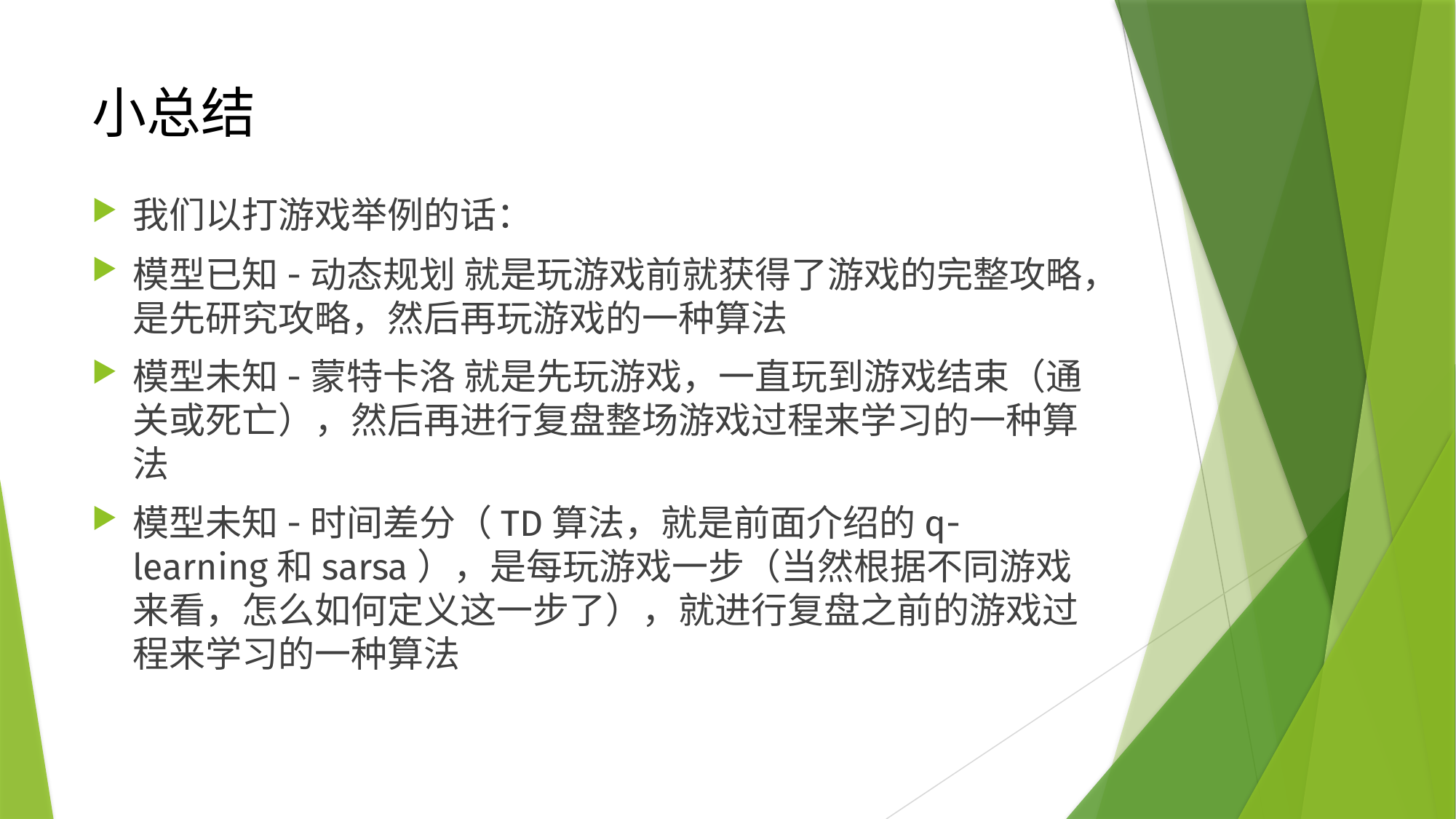

# 小总结
我们以打游戏举例的话：
模型已知-动态规划 就是玩游戏前就获得了游戏的完整攻略，是先研究攻略，然后再玩游戏的一种算法
模型未知-蒙特卡洛 就是先玩游戏，一直玩到游戏结束（通关或死亡），然后再进行复盘整场游戏过程来学习的一种算法
模型未知-时间差分（TD算法，就是前面介绍的q-learning和sarsa），是每玩游戏一步（当然根据不同游戏来看，怎么如何定义这一步了），就进行复盘之前的游戏过程来学习的一种算法